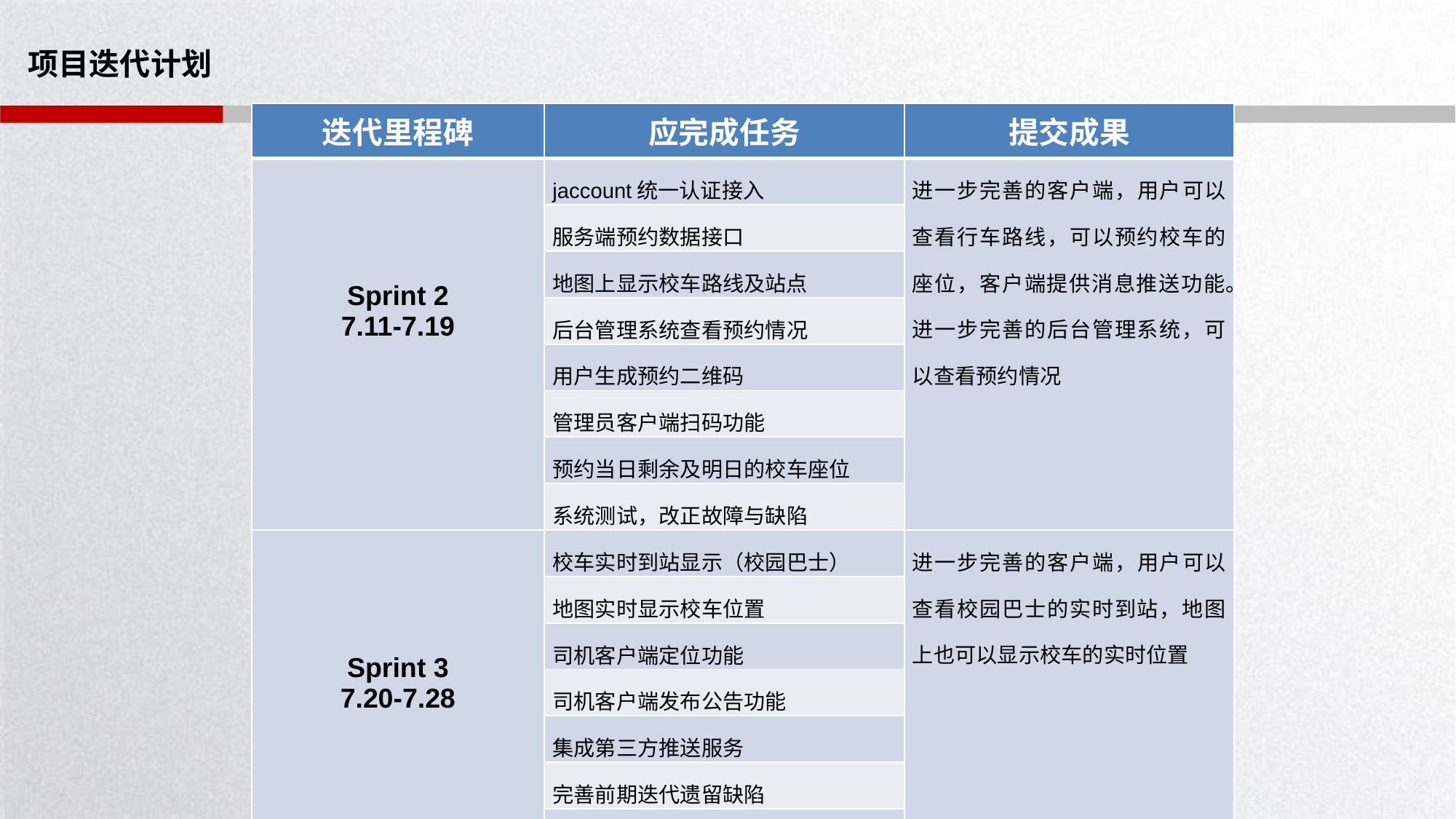

# 项目迭代计划
| 迭代里程碑 | 应完成任务 | 提交成果 |
| --- | --- | --- |
| Sprint 2 7.11-7.19 | jaccount统一认证接入 | 进一步完善的客户端，用户可以查看行车路线，可以预约校车的座位，客户端提供消息推送功能。进一步完善的后台管理系统，可以查看预约情况 |
|  | 服务端预约数据接口 |  |
|  | 地图上显示校车路线及站点 |  |
|  | 后台管理系统查看预约情况 |  |
|  | 用户生成预约二维码 |  |
|  | 管理员客户端扫码功能 |  |
|  | 预约当日剩余及明日的校车座位 |  |
|  | 系统测试，改正故障与缺陷 |  |
| Sprint 3 7.20-7.28 | 校车实时到站显示（校园巴士） | 进一步完善的客户端，用户可以查看校园巴士的实时到站，地图上也可以显示校车的实时位置 |
|  | 地图实时显示校车位置 |  |
|  | 司机客户端定位功能 |  |
|  | 司机客户端发布公告功能 |  |
|  | 集成第三方推送服务 |  |
|  | 完善前期迭代遗留缺陷 |  |
|  | 系统测试，改正故障与缺陷 |  |